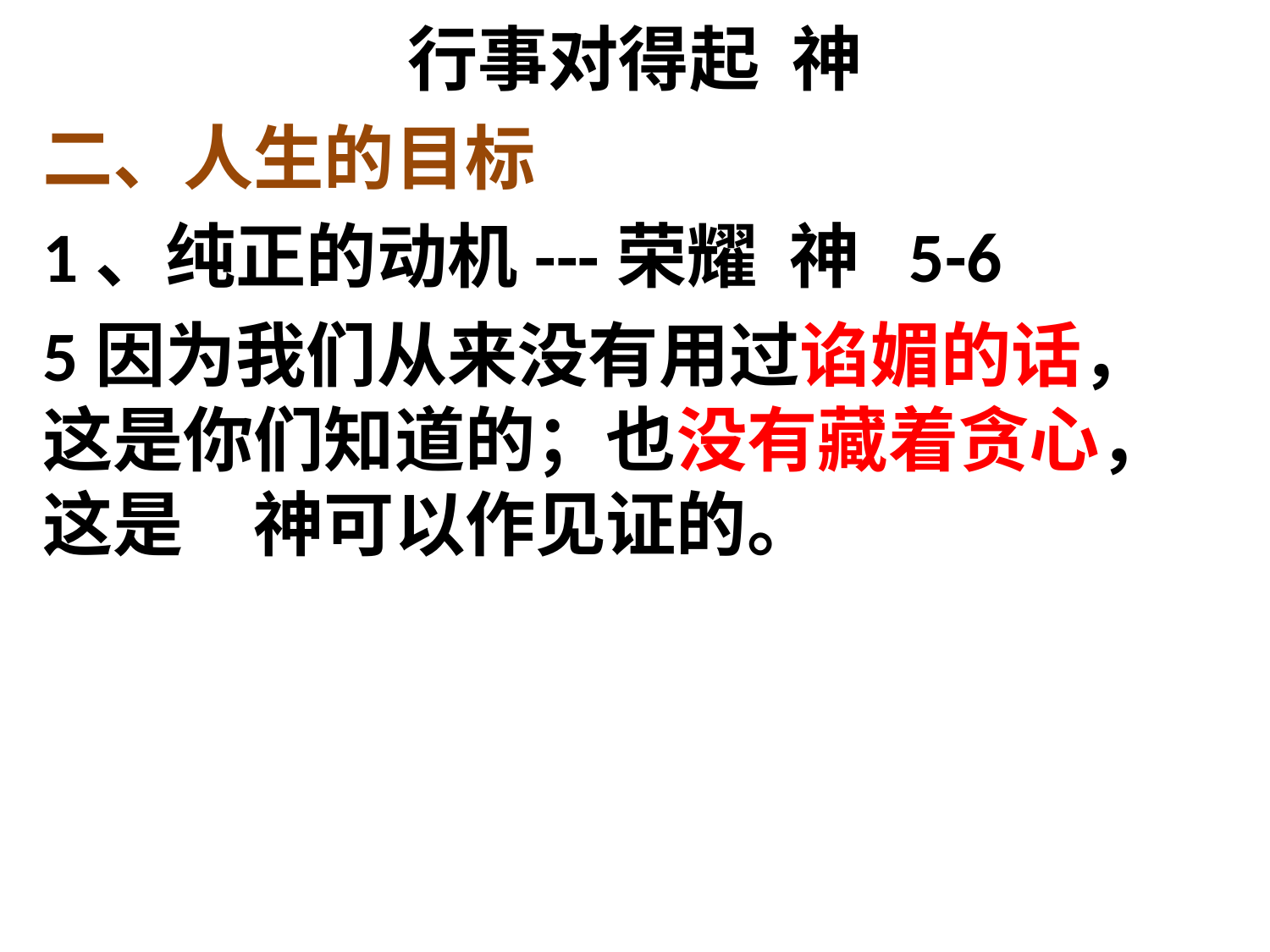

# 行事对得起  神
二、人生的目标
1、纯正的动机---荣耀  神  5-6
5因为我们从来没有用过谄媚的话，这是你们知道的；也没有藏着贪心，这是　神可以作见证的。